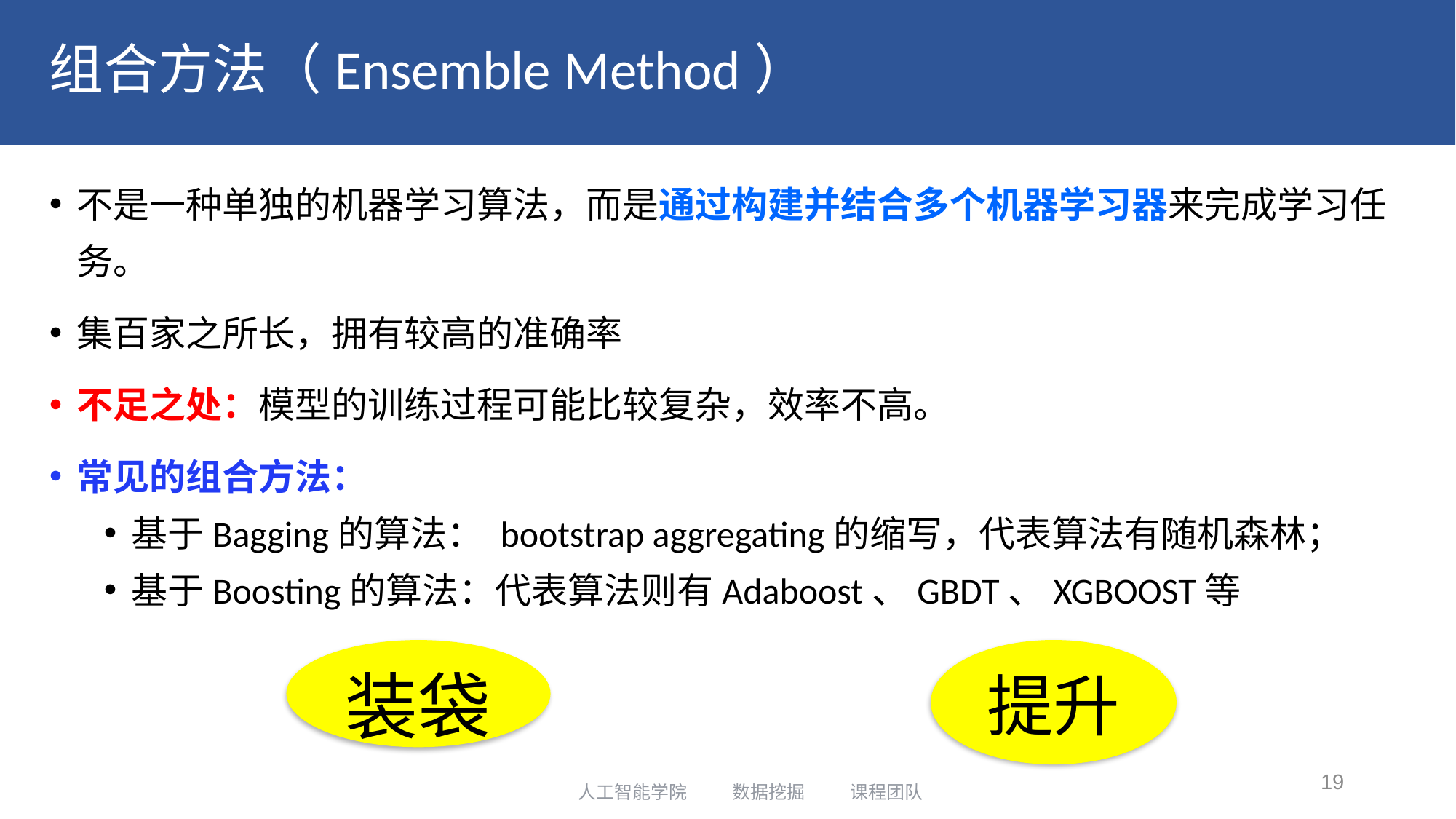

# 组合方法（Ensemble Method）
不是一种单独的机器学习算法，而是通过构建并结合多个机器学习器来完成学习任务。
集百家之所长，拥有较高的准确率
不足之处：模型的训练过程可能比较复杂，效率不高。
常见的组合方法：
基于Bagging的算法： bootstrap aggregating的缩写，代表算法有随机森林；
基于Boosting的算法：代表算法则有Adaboost、GBDT、XGBOOST等
装袋
提升

19
人工智能学院        数据挖掘        课程团队